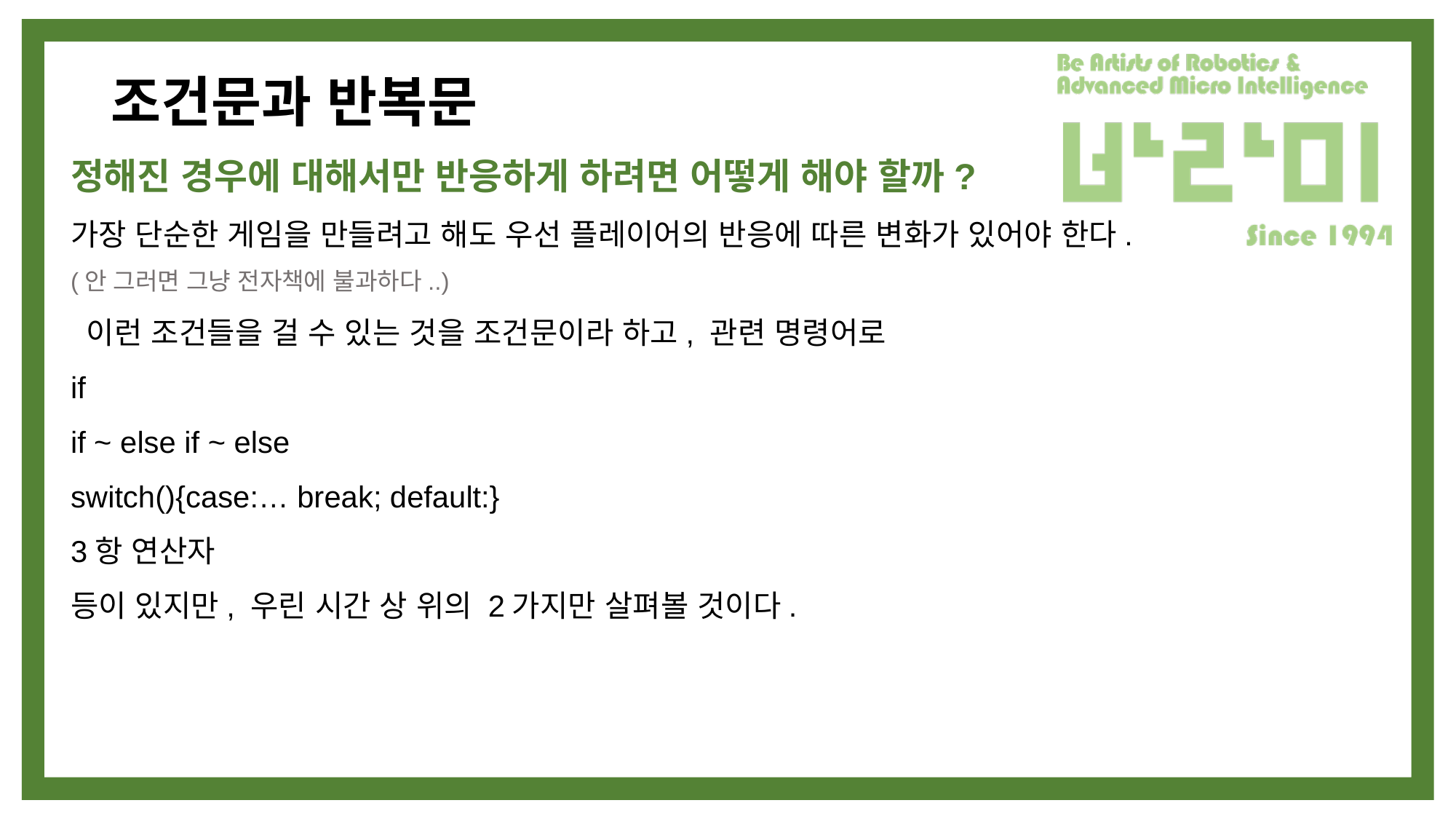

# 조건문과 반복문
정해진 경우에 대해서만 반응하게 하려면 어떻게 해야 할까?
가장 단순한 게임을 만들려고 해도 우선 플레이어의 반응에 따른 변화가 있어야 한다.
(안 그러면 그냥 전자책에 불과하다..)
 이런 조건들을 걸 수 있는 것을 조건문이라 하고, 관련 명령어로
if
if ~ else if ~ else
switch(){case:… break; default:}
3항 연산자
등이 있지만, 우린 시간 상 위의 2가지만 살펴볼 것이다.